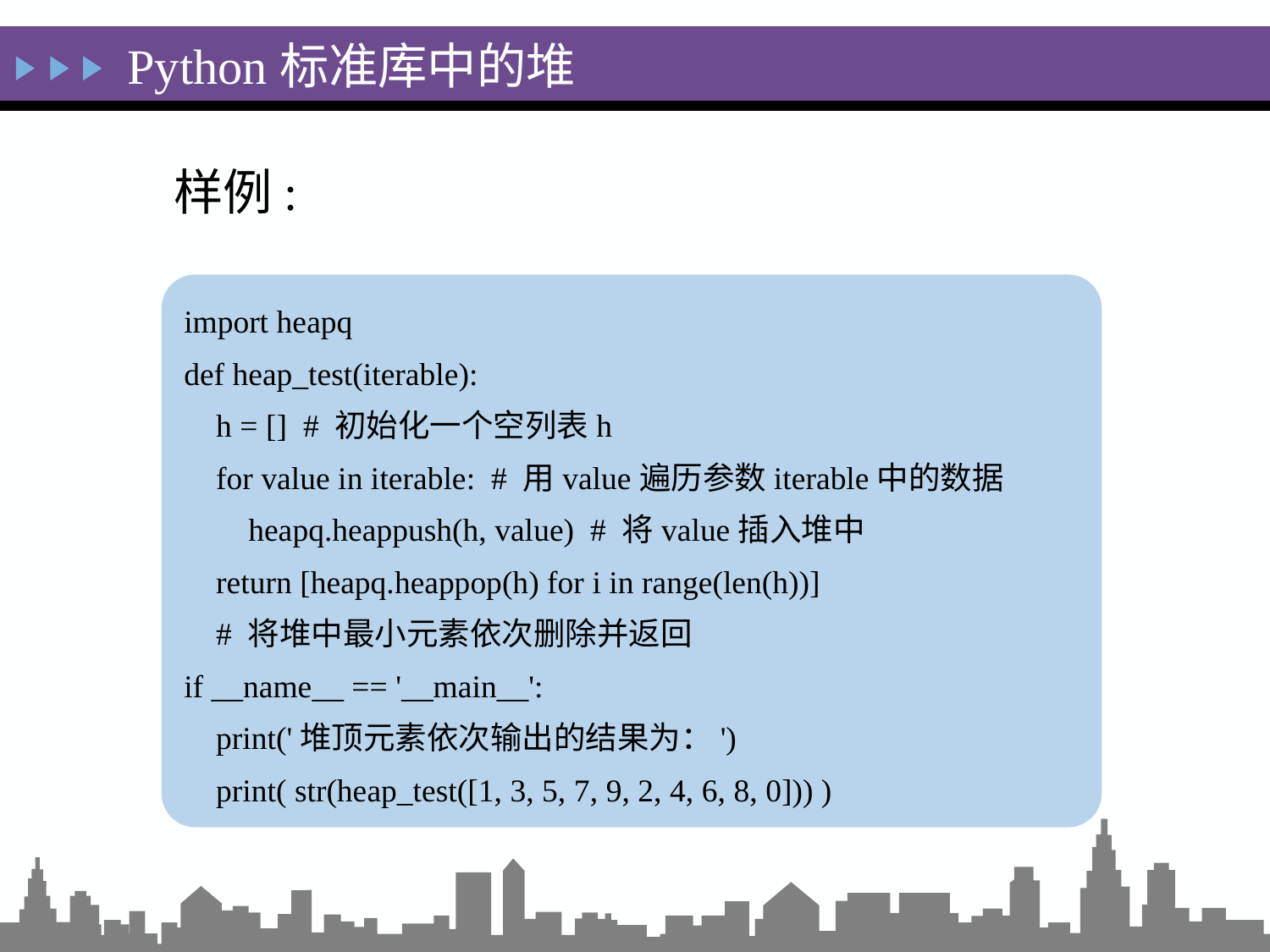

Python标准库中的堆
样例:
import heapq
def heap_test(iterable):
    h = []  # 初始化一个空列表h
    for value in iterable:  # 用value遍历参数iterable中的数据
        heapq.heappush(h, value)  # 将value插入堆中
    return [heapq.heappop(h) for i in range(len(h))]
    # 将堆中最小元素依次删除并返回
if __name__ == '__main__':
    print('堆顶元素依次输出的结果为：')
    print( str(heap_test([1, 3, 5, 7, 9, 2, 4, 6, 8, 0])) )